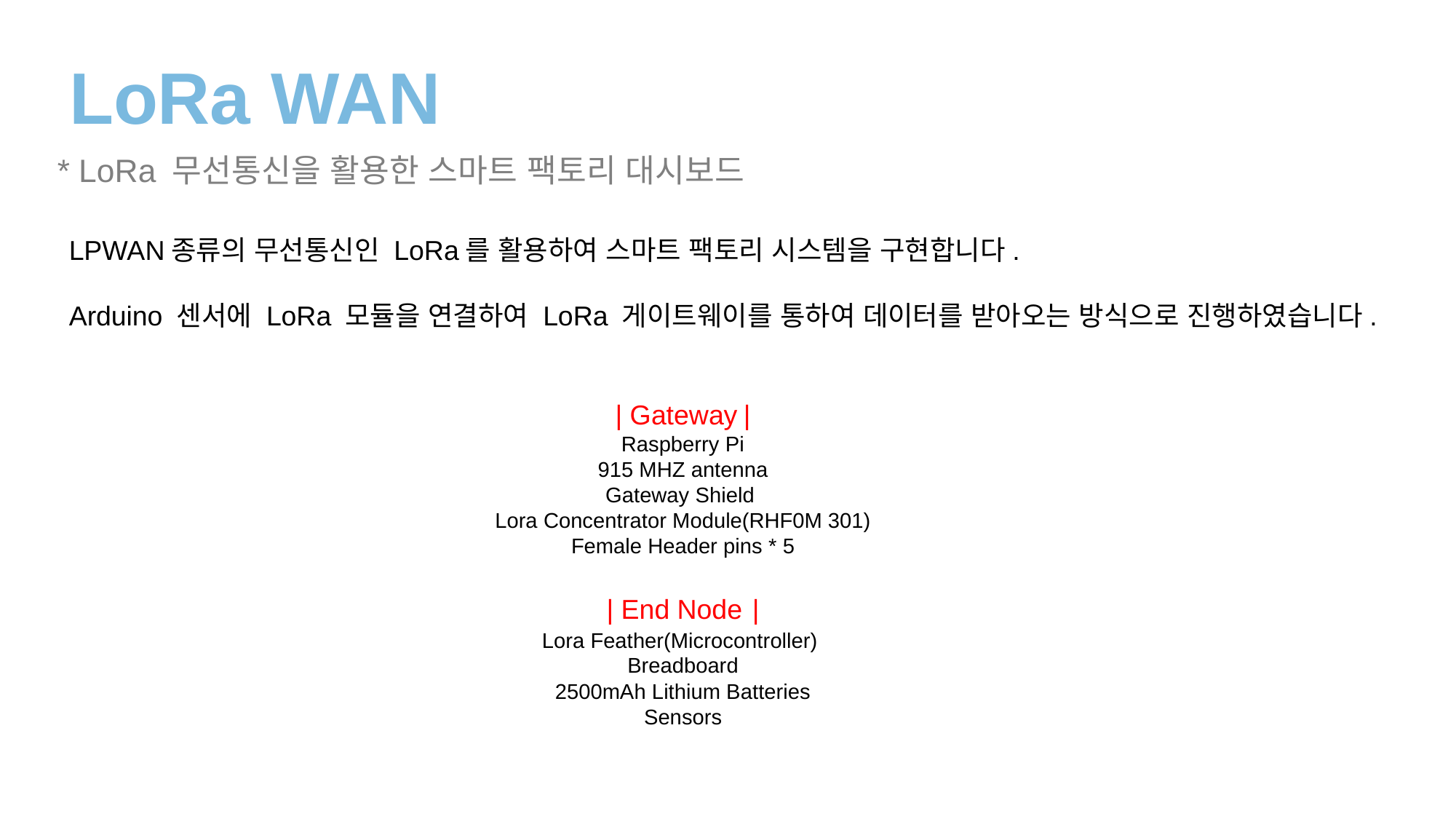

LoRa WAN
* LoRa 무선통신을 활용한 스마트 팩토리 대시보드
LPWAN종류의 무선통신인 LoRa를 활용하여 스마트 팩토리 시스템을 구현합니다.

Arduino 센서에 LoRa 모듈을 연결하여 LoRa 게이트웨이를 통하여 데이터를 받아오는 방식으로 진행하였습니다.

| Gateway |
Raspberry Pi
915 MHZ antenna
Gateway Shield
Lora Concentrator Module(RHF0M 301)
Female Header pins * 5

| End Node |
Lora Feather(Microcontroller)
Breadboard
2500mAh Lithium Batteries
Sensors